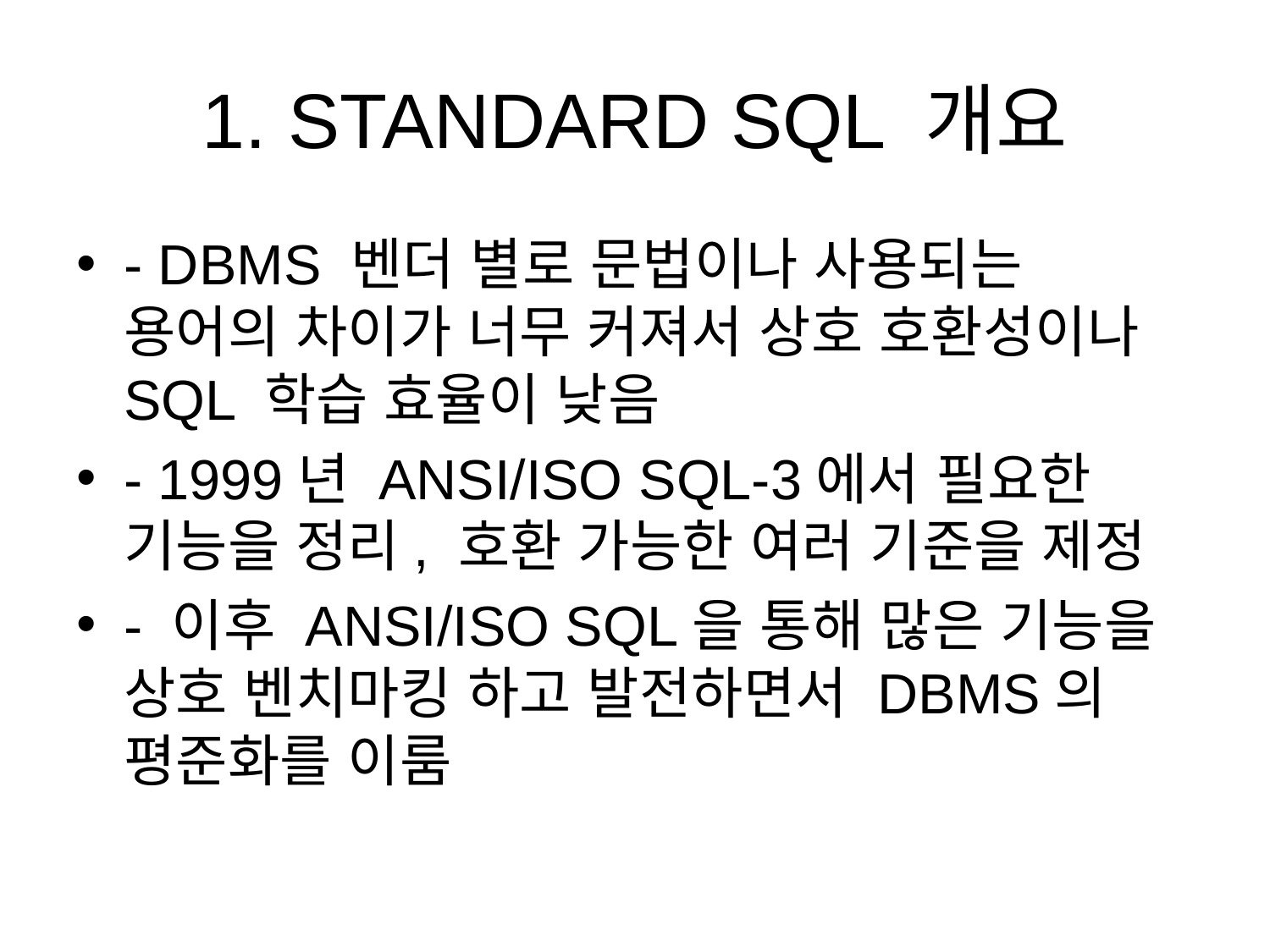

# 1. STANDARD SQL 개요
- DBMS 벤더 별로 문법이나 사용되는 용어의 차이가 너무 커져서 상호 호환성이나 SQL 학습 효율이 낮음
- 1999년 ANSI/ISO SQL-3에서 필요한 기능을 정리, 호환 가능한 여러 기준을 제정
- 이후 ANSI/ISO SQL을 통해 많은 기능을 상호 벤치마킹 하고 발전하면서 DBMS의 평준화를 이룸